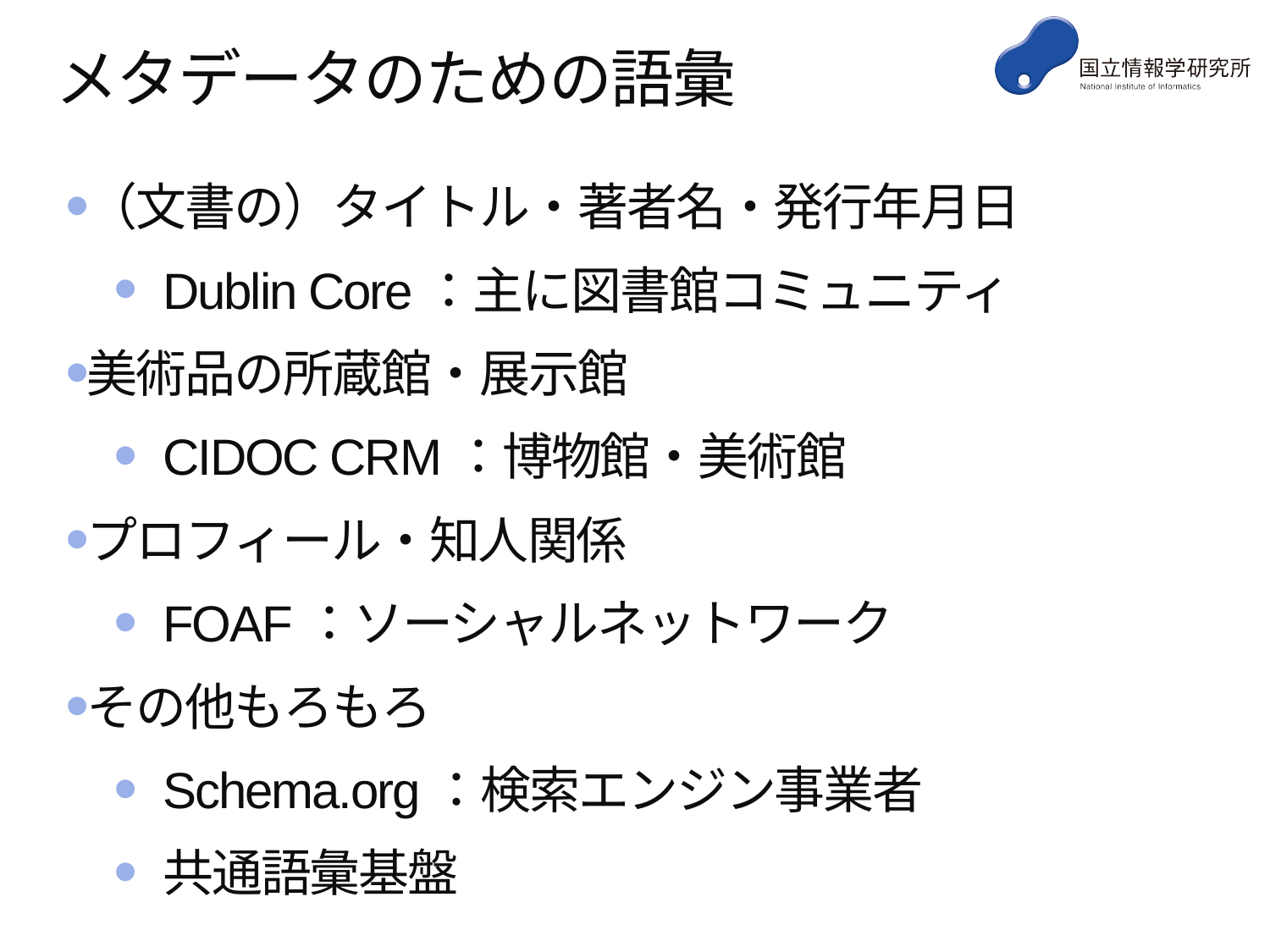

# メタデータのための語彙
（文書の）タイトル・著者名・発行年月日
Dublin Core：主に図書館コミュニティ
美術品の所蔵館・展示館
CIDOC CRM：博物館・美術館
プロフィール・知人関係
FOAF：ソーシャルネットワーク
その他もろもろ
Schema.org：検索エンジン事業者
共通語彙基盤